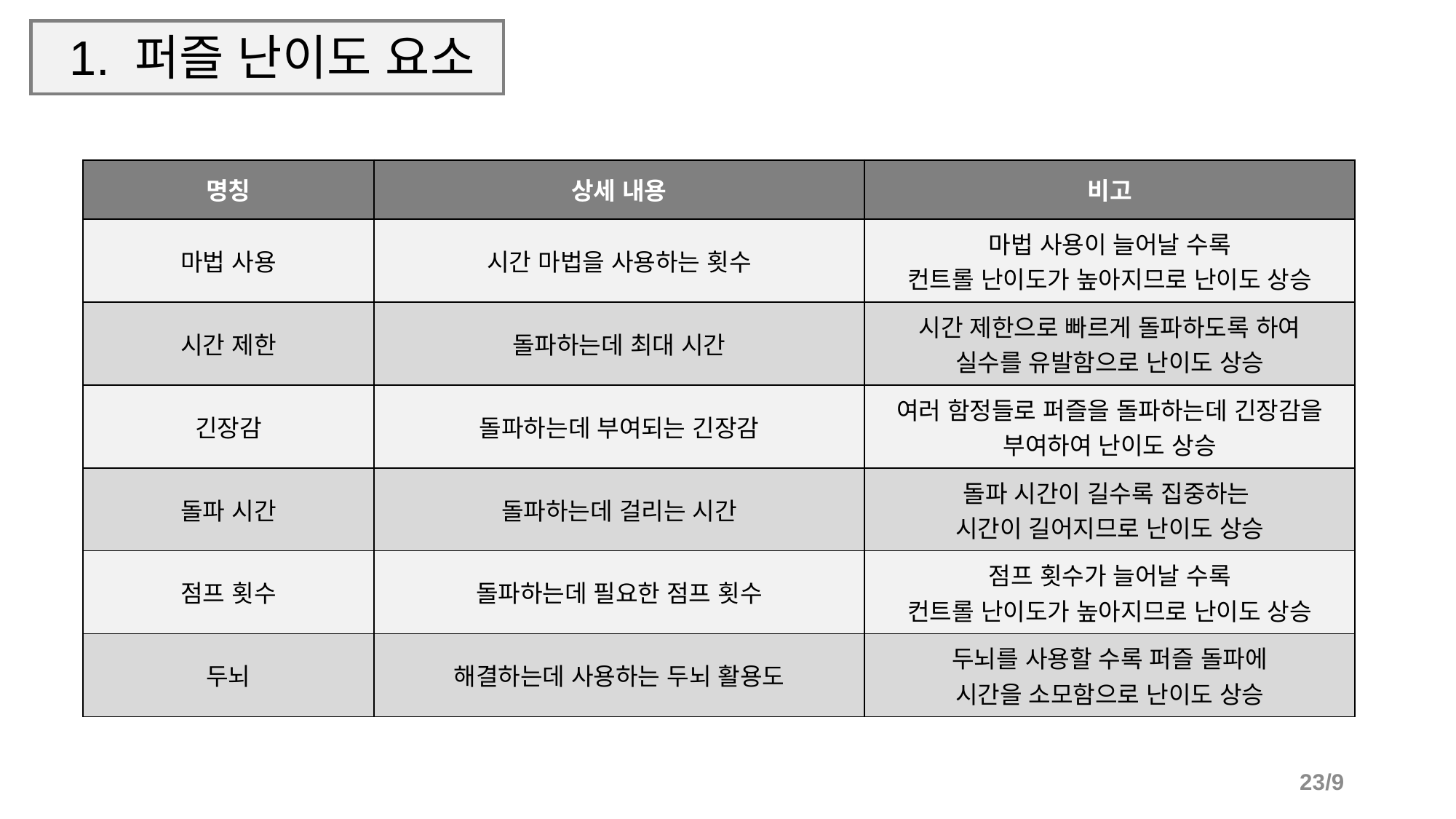

# 1. 퍼즐 난이도 요소
| 명칭 | 상세 내용 | 비고 |
| --- | --- | --- |
| 마법 사용 | 시간 마법을 사용하는 횟수 | 마법 사용이 늘어날 수록 컨트롤 난이도가 높아지므로 난이도 상승 |
| 시간 제한 | 돌파하는데 최대 시간 | 시간 제한으로 빠르게 돌파하도록 하여 실수를 유발함으로 난이도 상승 |
| 긴장감 | 돌파하는데 부여되는 긴장감 | 여러 함정들로 퍼즐을 돌파하는데 긴장감을 부여하여 난이도 상승 |
| 돌파 시간 | 돌파하는데 걸리는 시간 | 돌파 시간이 길수록 집중하는 시간이 길어지므로 난이도 상승 |
| 점프 횟수 | 돌파하는데 필요한 점프 횟수 | 점프 횟수가 늘어날 수록 컨트롤 난이도가 높아지므로 난이도 상승 |
| 두뇌 | 해결하는데 사용하는 두뇌 활용도 | 두뇌를 사용할 수록 퍼즐 돌파에 시간을 소모함으로 난이도 상승 |
23/9